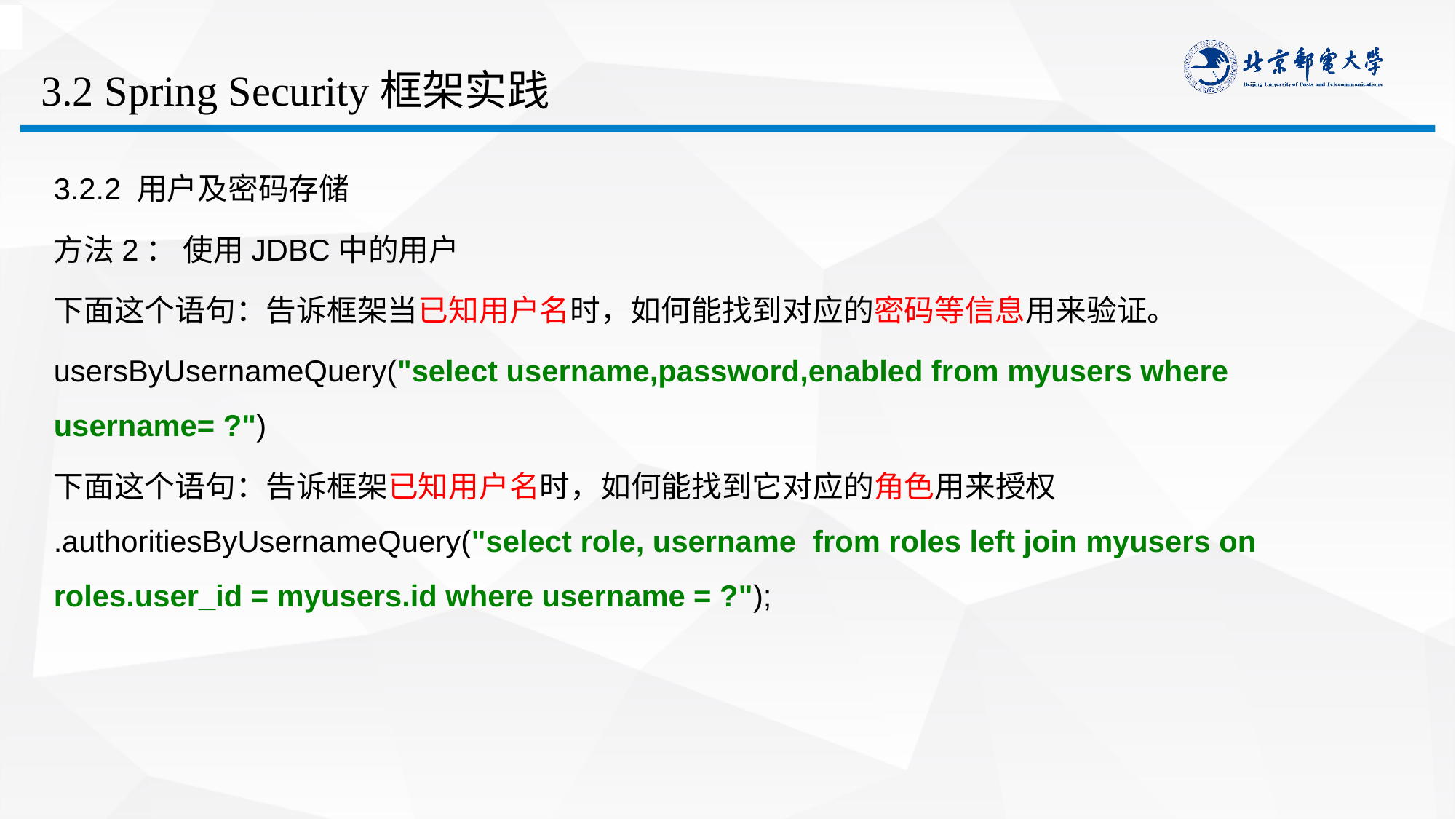

# 3.2 Spring Security框架实践
3.2.2 用户及密码存储
方法2： 使用JDBC中的用户
下面这个语句：告诉框架当已知用户名时，如何能找到对应的密码等信息用来验证。
usersByUsernameQuery("select username,password,enabled from myusers where username= ?")
下面这个语句：告诉框架已知用户名时，如何能找到它对应的角色用来授权
.authoritiesByUsernameQuery("select role, username  from roles left join myusers on roles.user_id = myusers.id where username = ?");